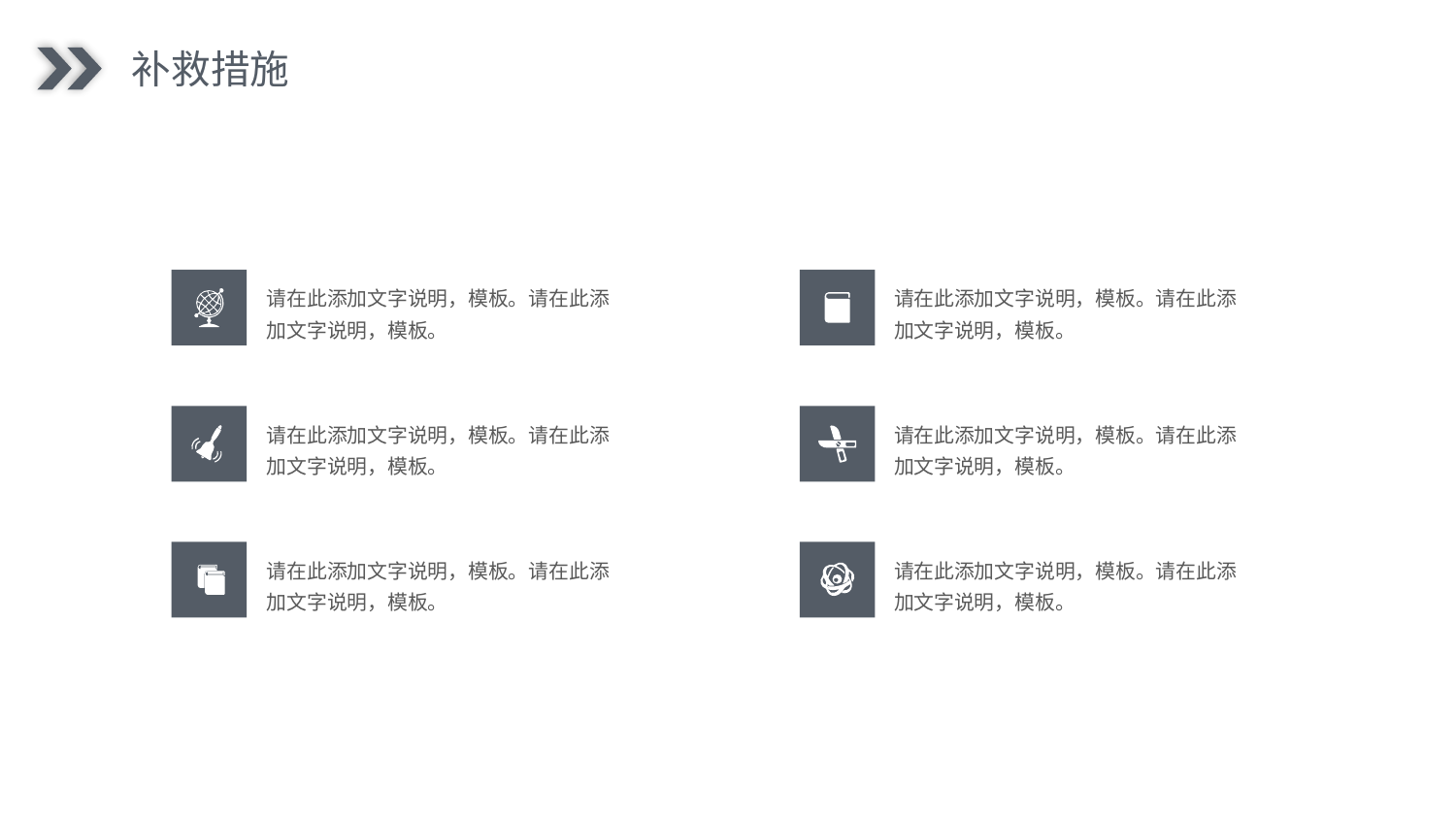

补救措施

请在此添加文字说明，模板。请在此添加文字说明，模板。
请在此添加文字说明，模板。请在此添加文字说明，模板。

请在此添加文字说明，模板。请在此添加文字说明，模板。
请在此添加文字说明，模板。请在此添加文字说明，模板。

请在此添加文字说明，模板。请在此添加文字说明，模板。
请在此添加文字说明，模板。请在此添加文字说明，模板。